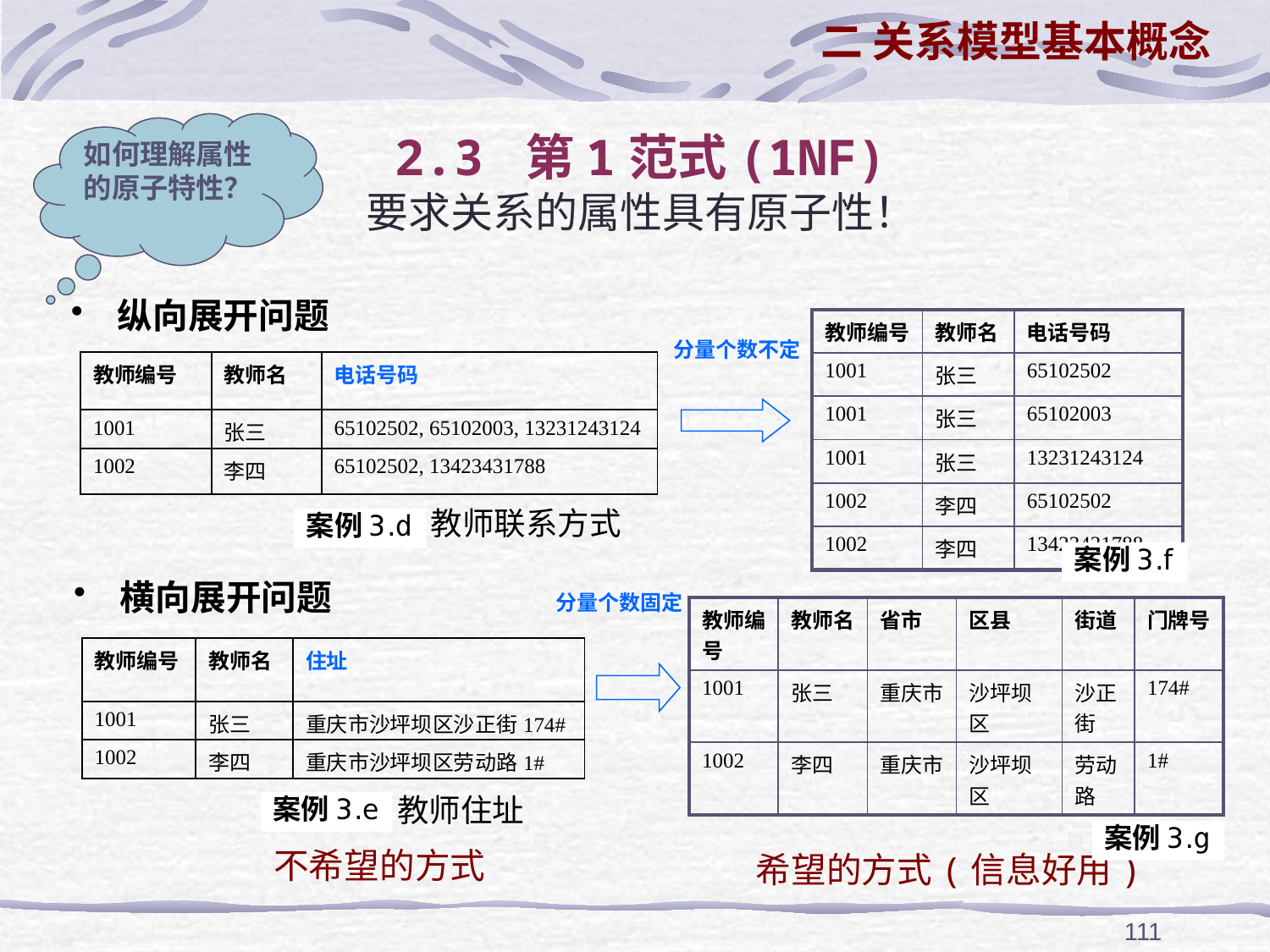

二 关系模型基本概念
如何理解属性的原子特性？
2.3 第1范式(1NF)
要求关系的属性具有原子性！
 纵向展开问题
| 教师编号 | 教师名 | 电话号码 |
| --- | --- | --- |
| 1001 | 张三 | 65102502 |
| 1001 | 张三 | 65102003 |
| 1001 | 张三 | 13231243124 |
| 1002 | 李四 | 65102502 |
| 1002 | 李四 | 13423431788 |
分量个数不定
| 教师编号 | 教师名 | 电话号码 |
| --- | --- | --- |
| 1001 | 张三 | 65102502, 65102003, 13231243124 |
| 1002 | 李四 | 65102502, 13423431788 |

图1教师联系方式
案例3.d
案例3.f
 横向展开问题
分量个数固定
| 教师编号 | 教师名 | 省市 | 区县 | 街道 | 门牌号 |
| --- | --- | --- | --- | --- | --- |
| 1001 | 张三 | 重庆市 | 沙坪坝区 | 沙正街 | 174# |
| 1002 | 李四 | 重庆市 | 沙坪坝区 | 劳动路 | 1# |

| 教师编号 | 教师名 | 住址 |
| --- | --- | --- |
| 1001 | 张三 | 重庆市沙坪坝区沙正街174# |
| 1002 | 李四 | 重庆市沙坪坝区劳动路1# |

图2教师住址
案例3.e
案例3.g
不希望的方式
希望的方式(信息好用)
111